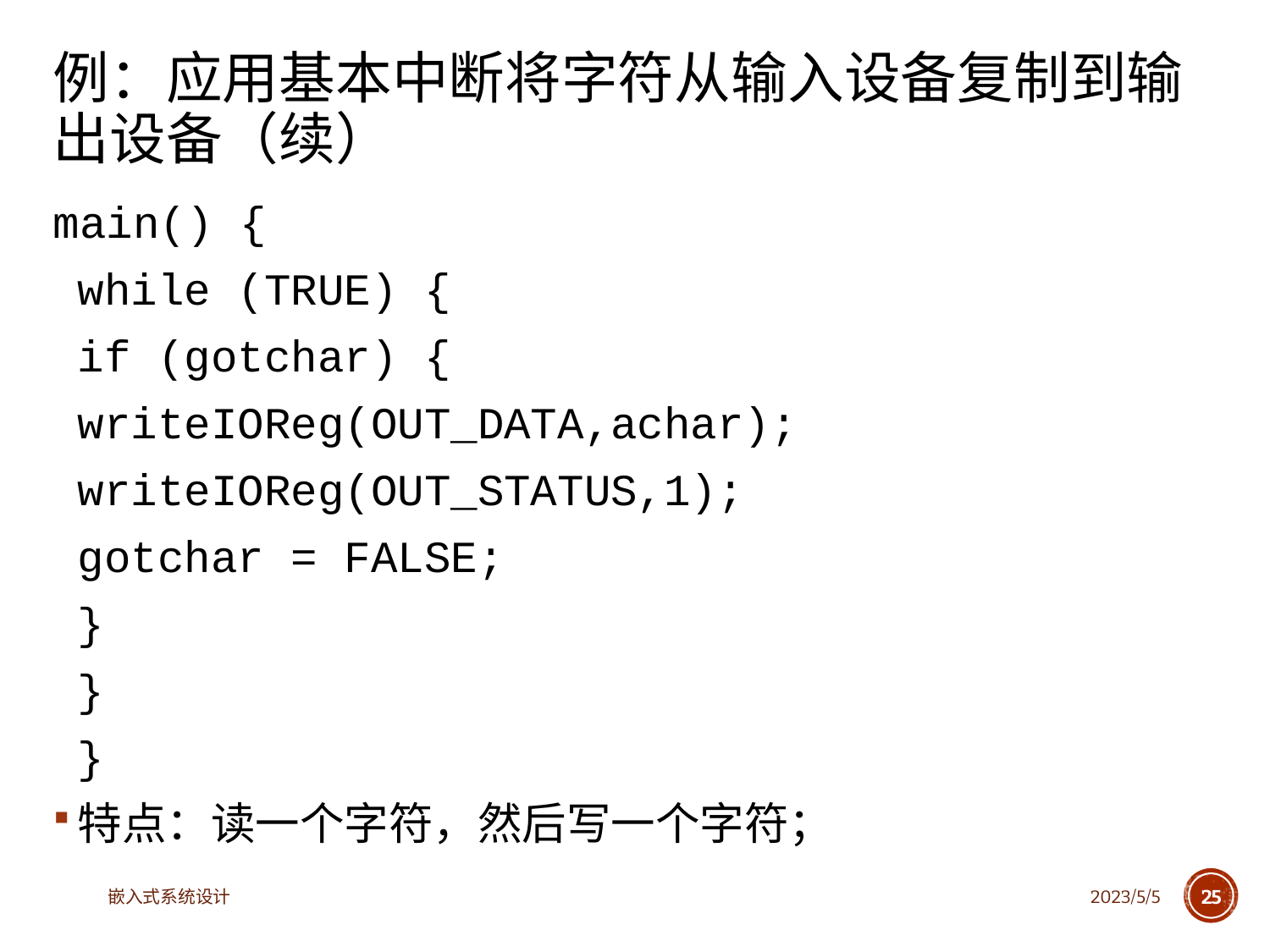

# 例：应用基本中断将字符从输入设备复制到输出设备（续）
main() {
	while (TRUE) {
		if (gotchar) {
			writeIOReg(OUT_DATA,achar);
			writeIOReg(OUT_STATUS,1);
			gotchar = FALSE;
			}
		}
	}
特点：读一个字符，然后写一个字符；
嵌入式系统设计
2023/5/5
25